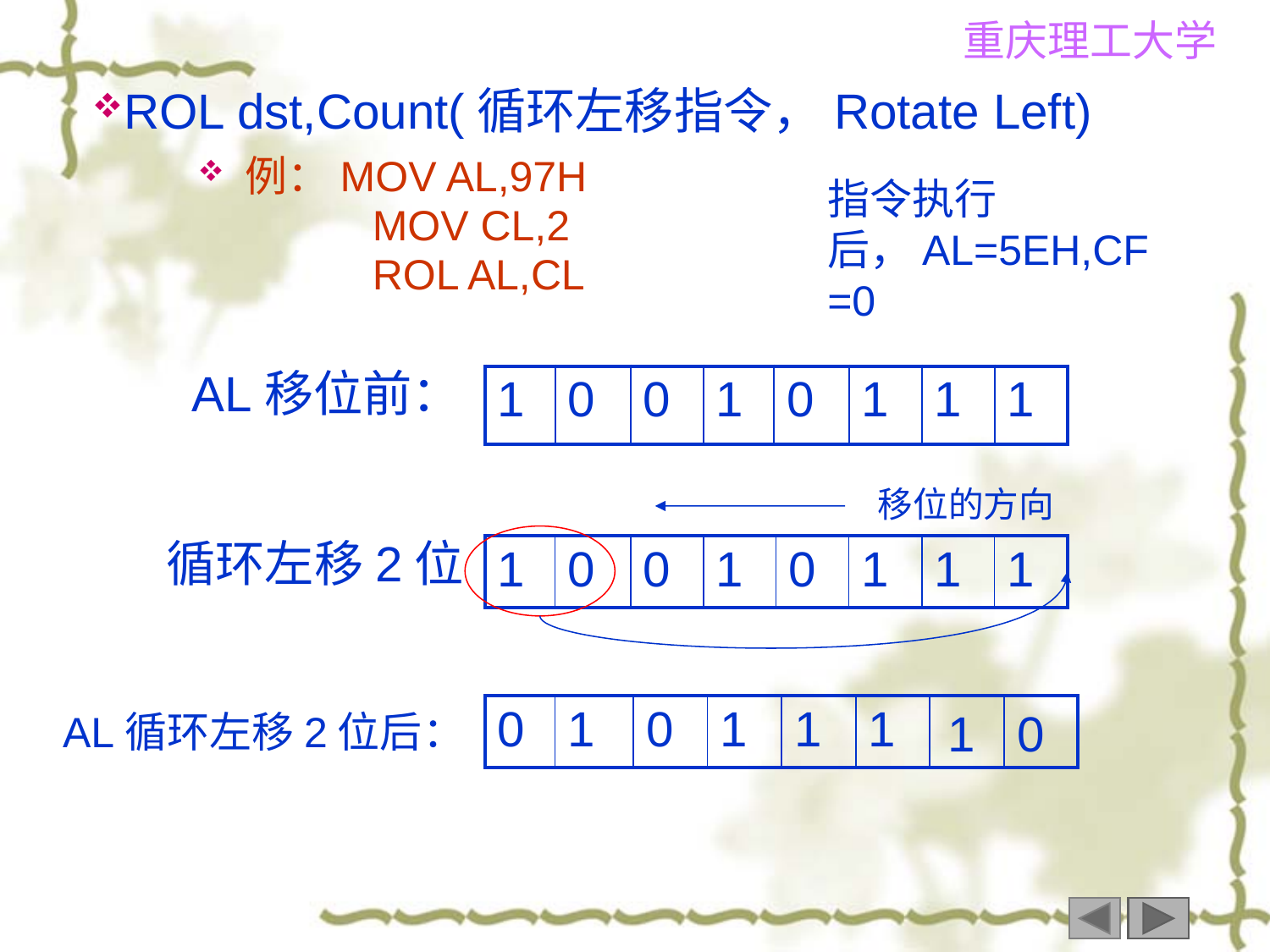

ROL dst,Count(循环左移指令，Rotate Left)
例：MOV AL,97H
		MOV CL,2
		ROL AL,CL

指令执行后，AL=5EH,CF=0
AL移位前：
| 1 | 0 | 0 | 1 | 0 | 1 | 1 | 1 |
| --- | --- | --- | --- | --- | --- | --- | --- |
移位的方向

循环左移2位

| 1 | 0 | 0 | 1 | 0 | 1 | 1 | 1 |
| --- | --- | --- | --- | --- | --- | --- | --- |
| 0 | 1 | 0 | 1 | 1 | 1 |  |  |
| --- | --- | --- | --- | --- | --- | --- | --- |
1
0
AL循环左移2位后：